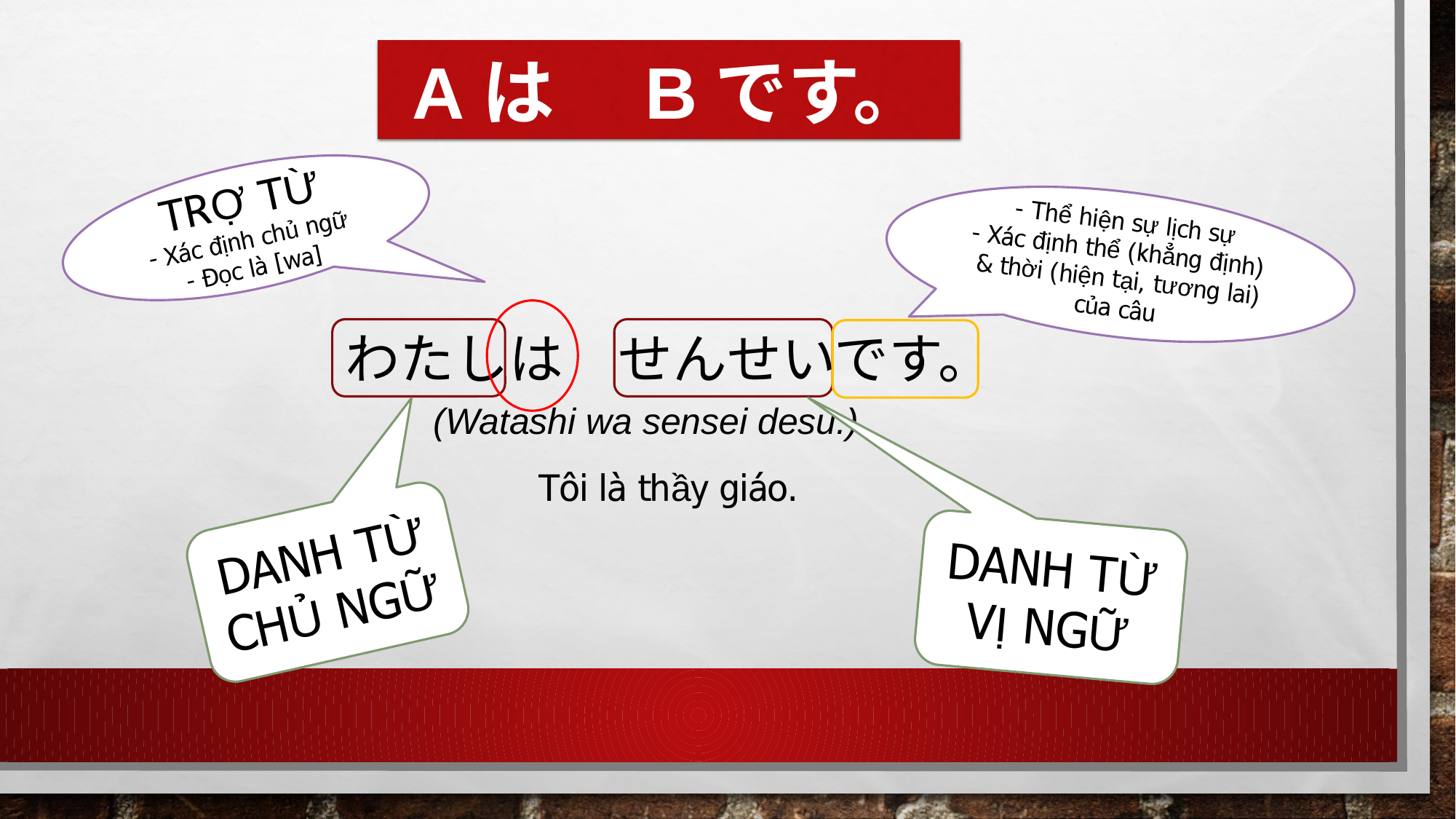

Aは　Bです。
TRỢ TỪ
- Xác định chủ ngữ
- Đọc là [wa]
- Thể hiện sự lịch sự
- Xác định thể (khẳng định)  & thời (hiện tại, tương lai) của câu

わたしは　せんせいです。

(Watashi wa sensei desu.)
Tôi là thầy giáo.
DANH TỪ
CHỦ NGỮ
DANH TỪ
VỊ NGỮ